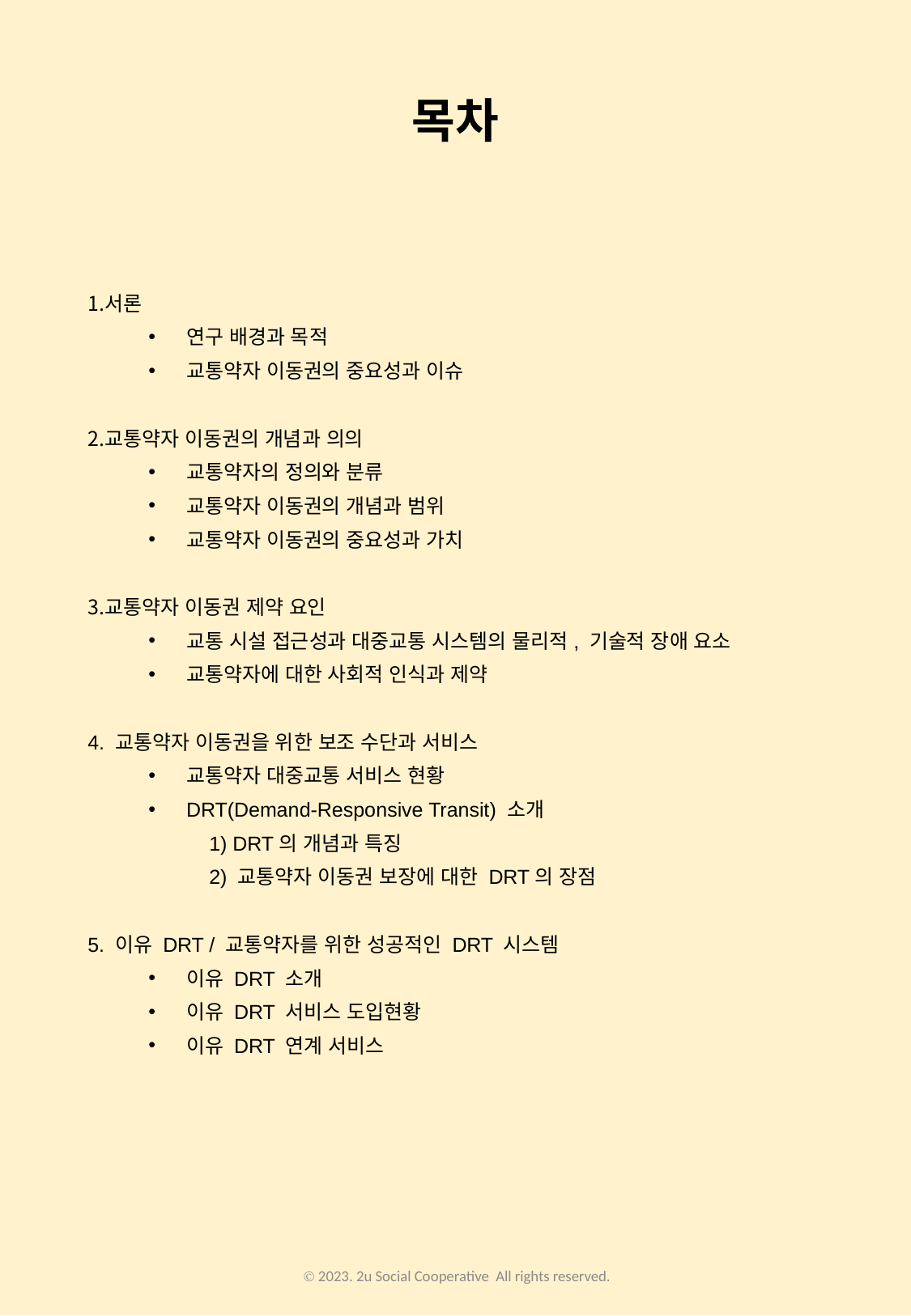

목차
서론
연구 배경과 목적
교통약자 이동권의 중요성과 이슈

교통약자 이동권의 개념과 의의
교통약자의 정의와 분류
교통약자 이동권의 개념과 범위
교통약자 이동권의 중요성과 가치

교통약자 이동권 제약 요인
교통 시설 접근성과 대중교통 시스템의 물리적, 기술적 장애 요소
교통약자에 대한 사회적 인식과 제약

4. 교통약자 이동권을 위한 보조 수단과 서비스
교통약자 대중교통 서비스 현황
DRT(Demand-Responsive Transit) 소개
1) DRT의 개념과 특징
2) 교통약자 이동권 보장에 대한 DRT의 장점

5. 이유 DRT / 교통약자를 위한 성공적인 DRT 시스템
이유 DRT 소개
이유 DRT 서비스 도입현황
이유 DRT 연계 서비스
Ⓒ 2023. 2u Social Cooperative  All rights reserved.